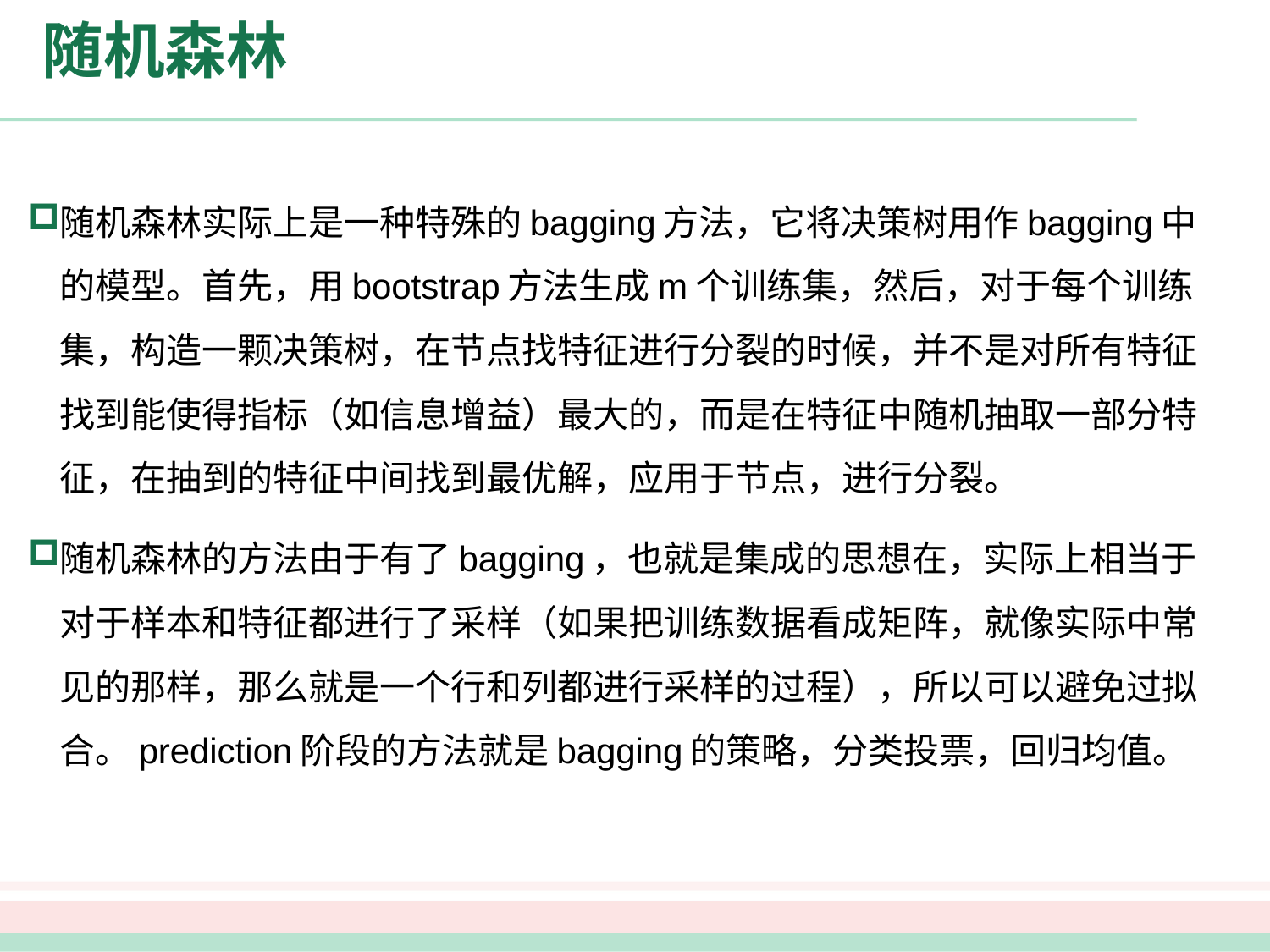

# 随机森林
随机森林实际上是一种特殊的bagging方法，它将决策树用作bagging中的模型。首先，用bootstrap方法生成m个训练集，然后，对于每个训练集，构造一颗决策树，在节点找特征进行分裂的时候，并不是对所有特征找到能使得指标（如信息增益）最大的，而是在特征中随机抽取一部分特征，在抽到的特征中间找到最优解，应用于节点，进行分裂。
随机森林的方法由于有了bagging，也就是集成的思想在，实际上相当于对于样本和特征都进行了采样（如果把训练数据看成矩阵，就像实际中常见的那样，那么就是一个行和列都进行采样的过程），所以可以避免过拟合。prediction阶段的方法就是bagging的策略，分类投票，回归均值。